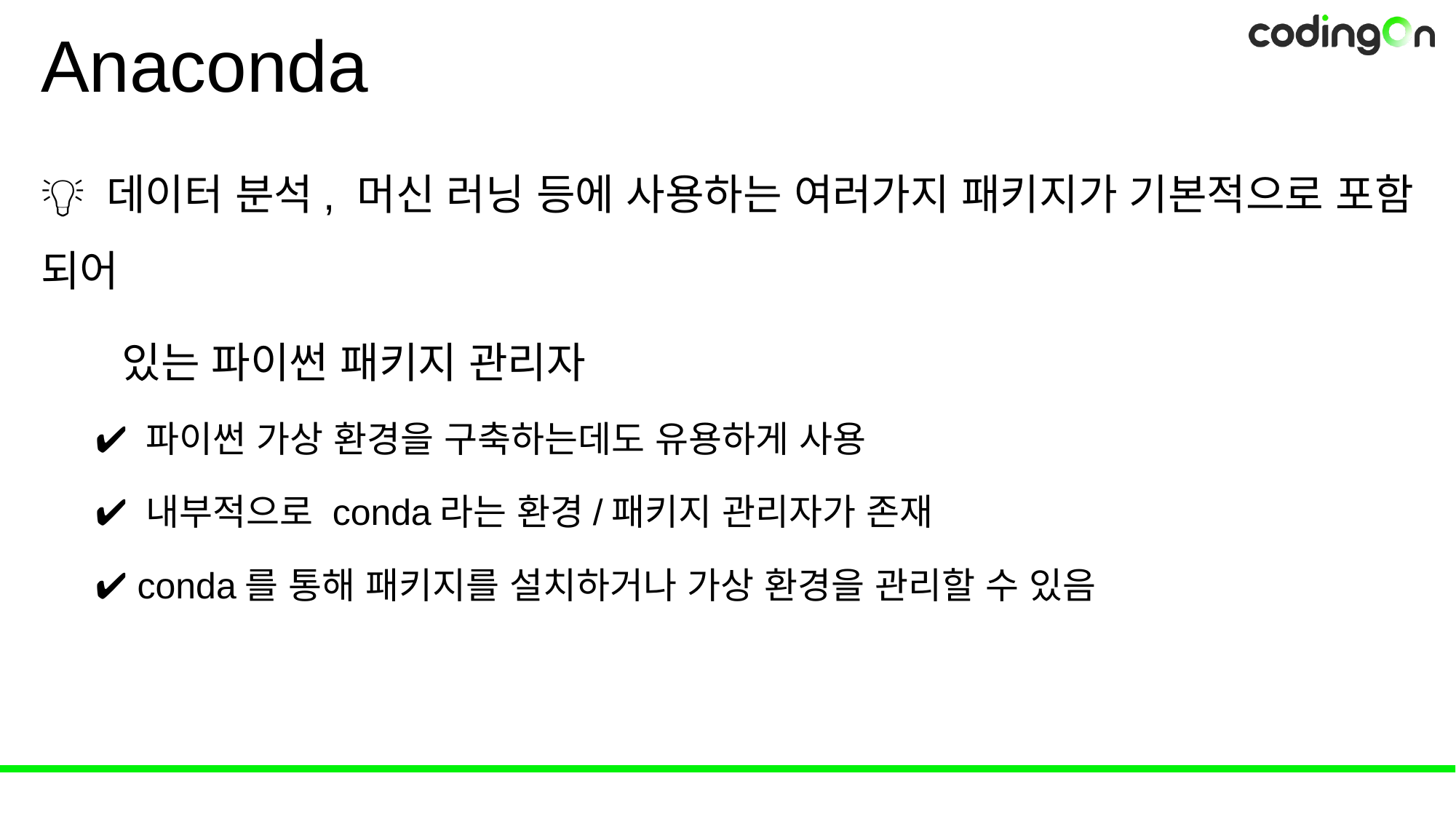

# Anaconda
💡 데이터 분석, 머신 러닝 등에 사용하는 여러가지 패키지가 기본적으로 포함 되어
      있는 파이썬 패키지 관리자
✔️ 파이썬 가상 환경을 구축하는데도 유용하게 사용
✔️ 내부적으로 conda라는 환경/패키지 관리자가 존재
✔️ conda를 통해 패키지를 설치하거나 가상 환경을 관리할 수 있음